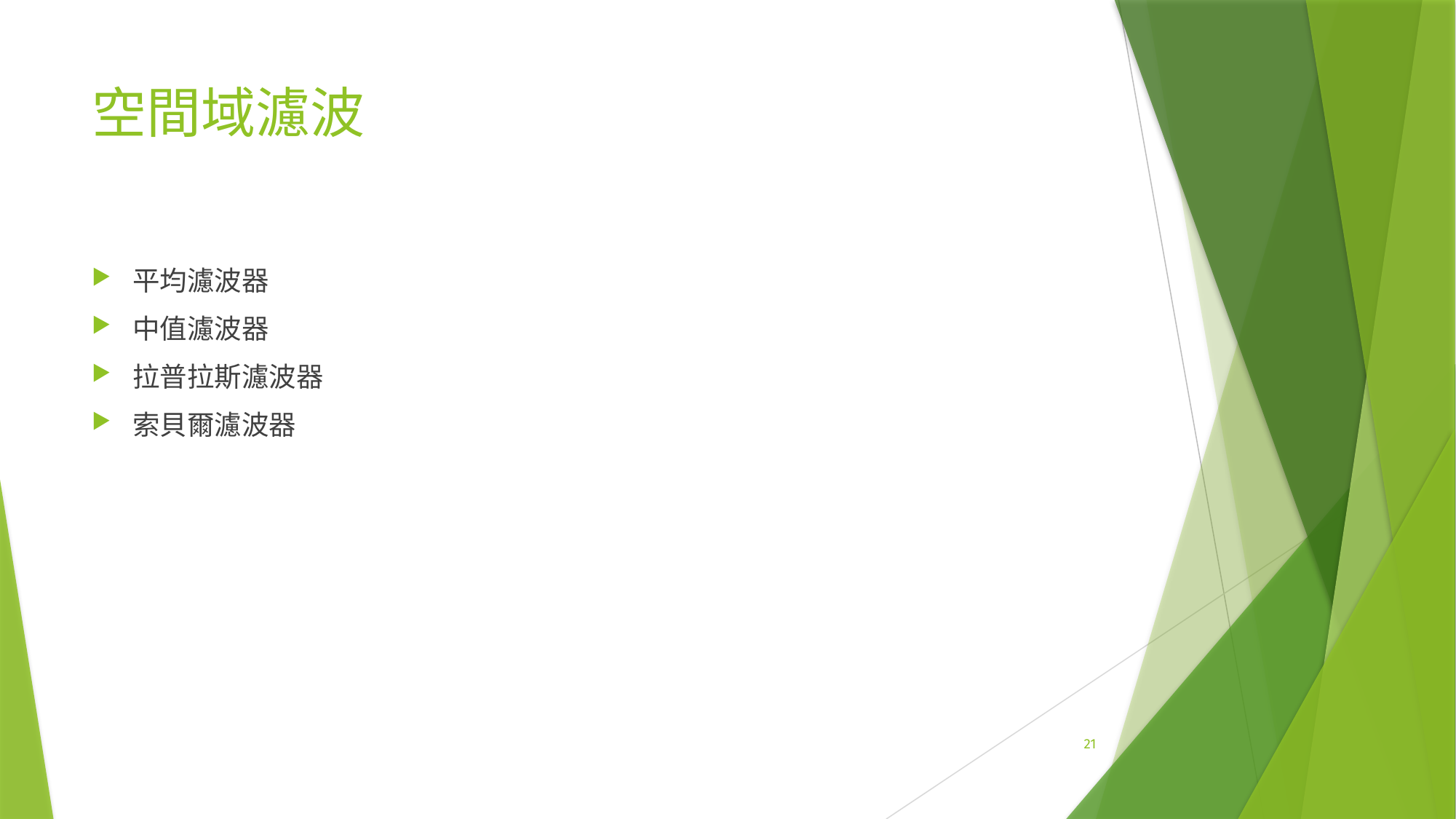

# 空間域濾波
平均濾波器
中值濾波器
拉普拉斯濾波器
索貝爾濾波器

21